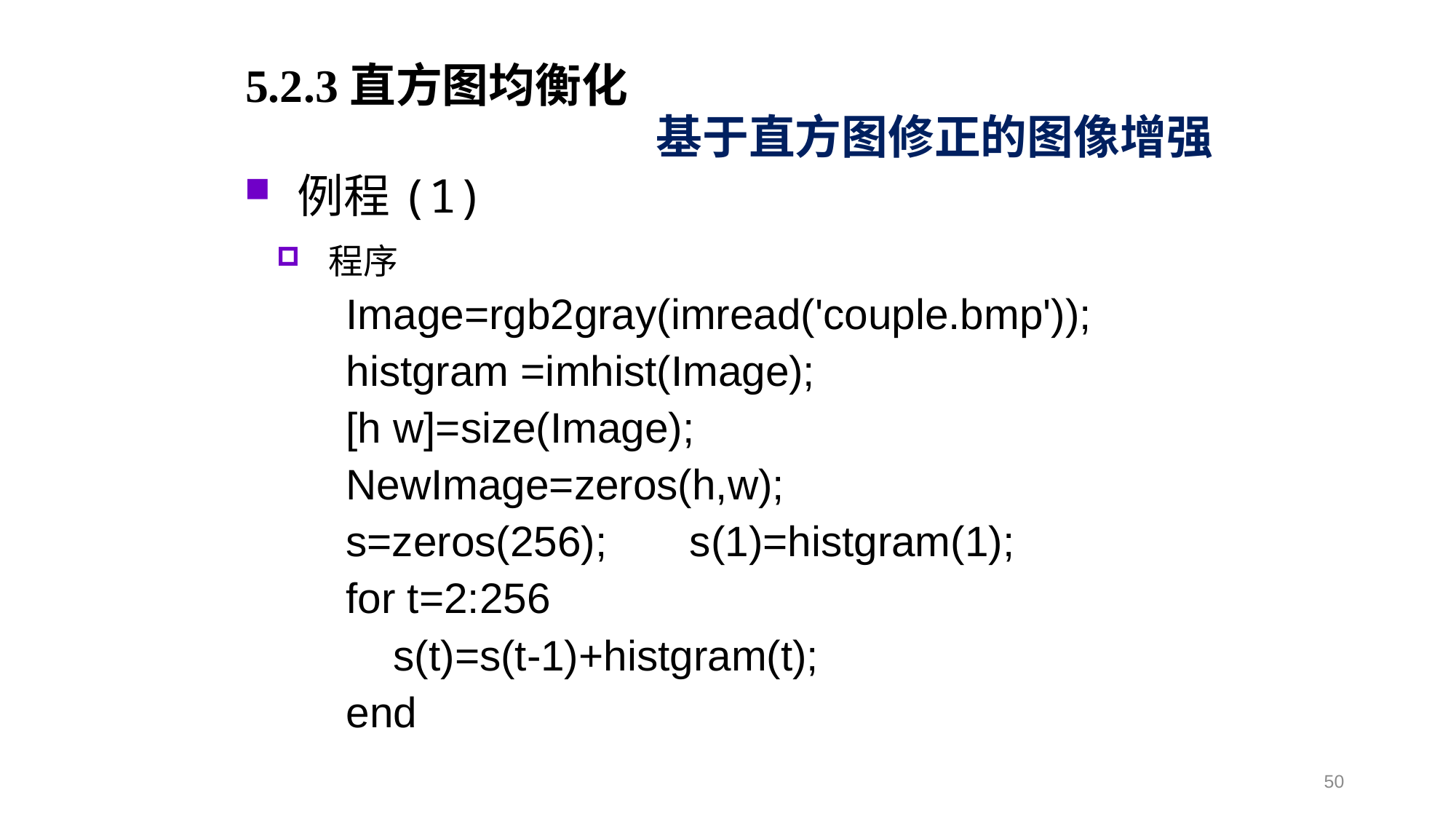

5.2.3直方图均衡化
基于直方图修正的图像增强
例程(1)
程序
Image=rgb2gray(imread('couple.bmp'));
histgram =imhist(Image);
[h w]=size(Image);
NewImage=zeros(h,w);
s=zeros(256);       s(1)=histgram(1);
for t=2:256
    s(t)=s(t-1)+histgram(t);
end
50